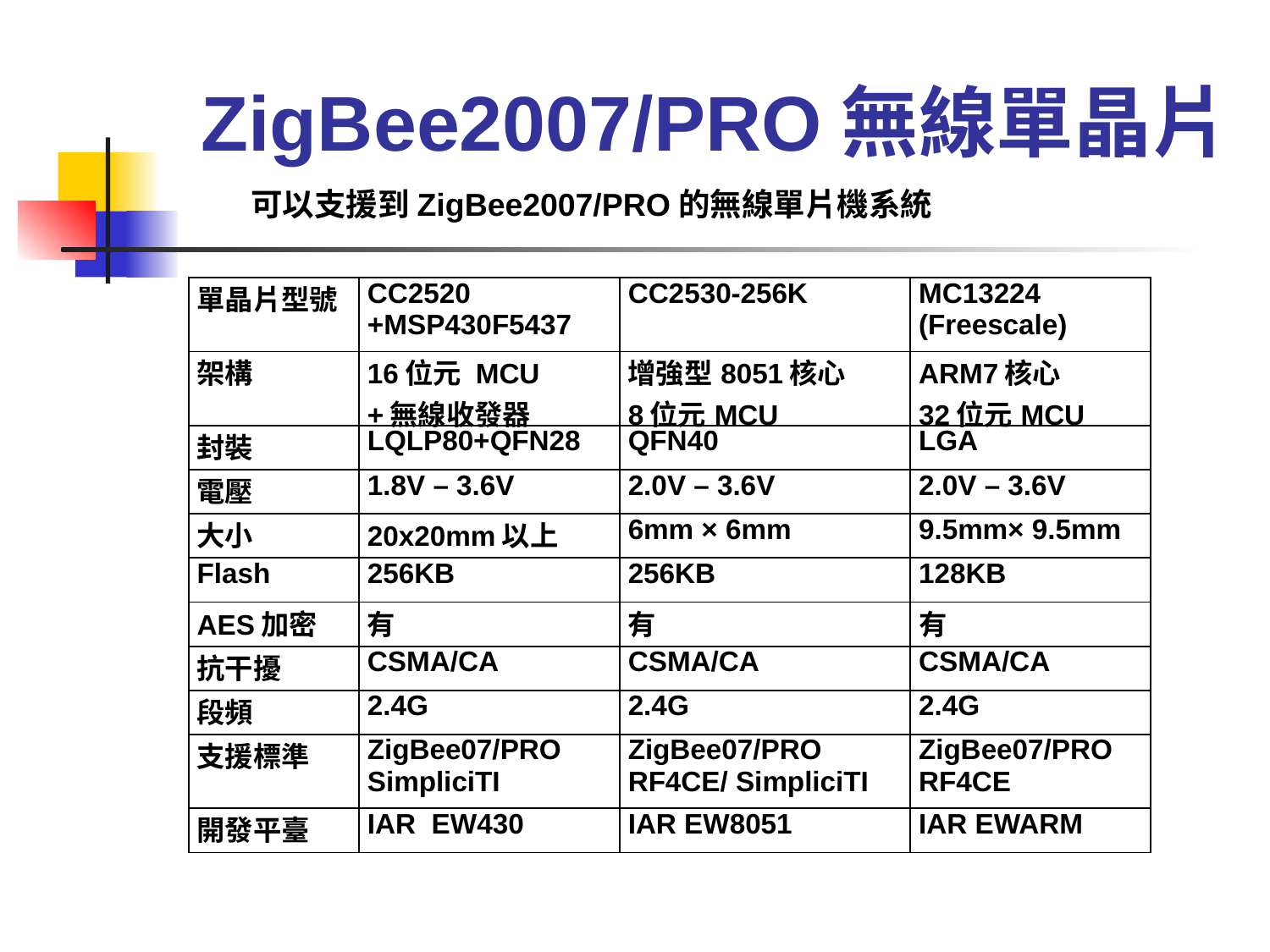

# ZigBee2007/PRO無線單晶片
可以支援到ZigBee2007/PRO的無線單片機系統
| 單晶片型號 | CC2520 +MSP430F5437 | CC2530-256K | MC13224 (Freescale) |
| --- | --- | --- | --- |
| 架構 | 16位元 MCU +無線收發器 | 增強型8051核心 8位元MCU | ARM7核心 32位元MCU |
| 封裝 | LQLP80+QFN28 | QFN40 | LGA |
| 電壓 | 1.8V – 3.6V | 2.0V – 3.6V | 2.0V – 3.6V |
| 大小 | 20x20mm以上 | 6mm × 6mm | 9.5mm× 9.5mm |
| Flash | 256KB | 256KB | 128KB |
| AES加密 | 有 | 有 | 有 |
| 抗干擾 | CSMA/CA | CSMA/CA | CSMA/CA |
| 段頻 | 2.4G | 2.4G | 2.4G |
| 支援標準 | ZigBee07/PRO SimpliciTI | ZigBee07/PRO RF4CE/ SimpliciTI | ZigBee07/PRO RF4CE |
| 開發平臺 | IAR EW430 | IAR EW8051 | IAR EWARM |